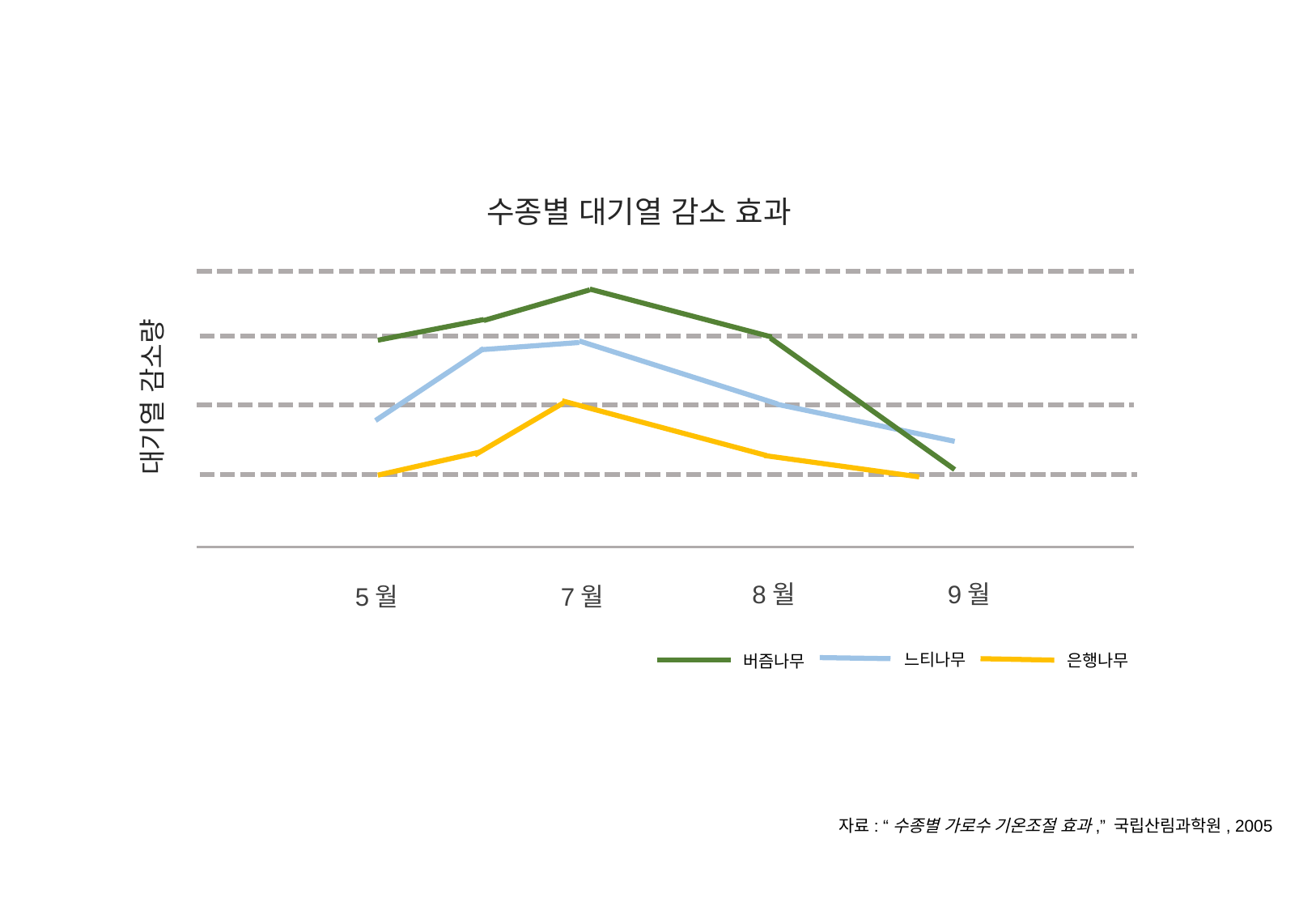

수종별 대기열 감소 효과
대기열 감소량
8월
9월
5월
7월
느티나무
은행나무
버즘나무
자료: “수종별 가로수 기온조절 효과,” 국립산림과학원, 2005